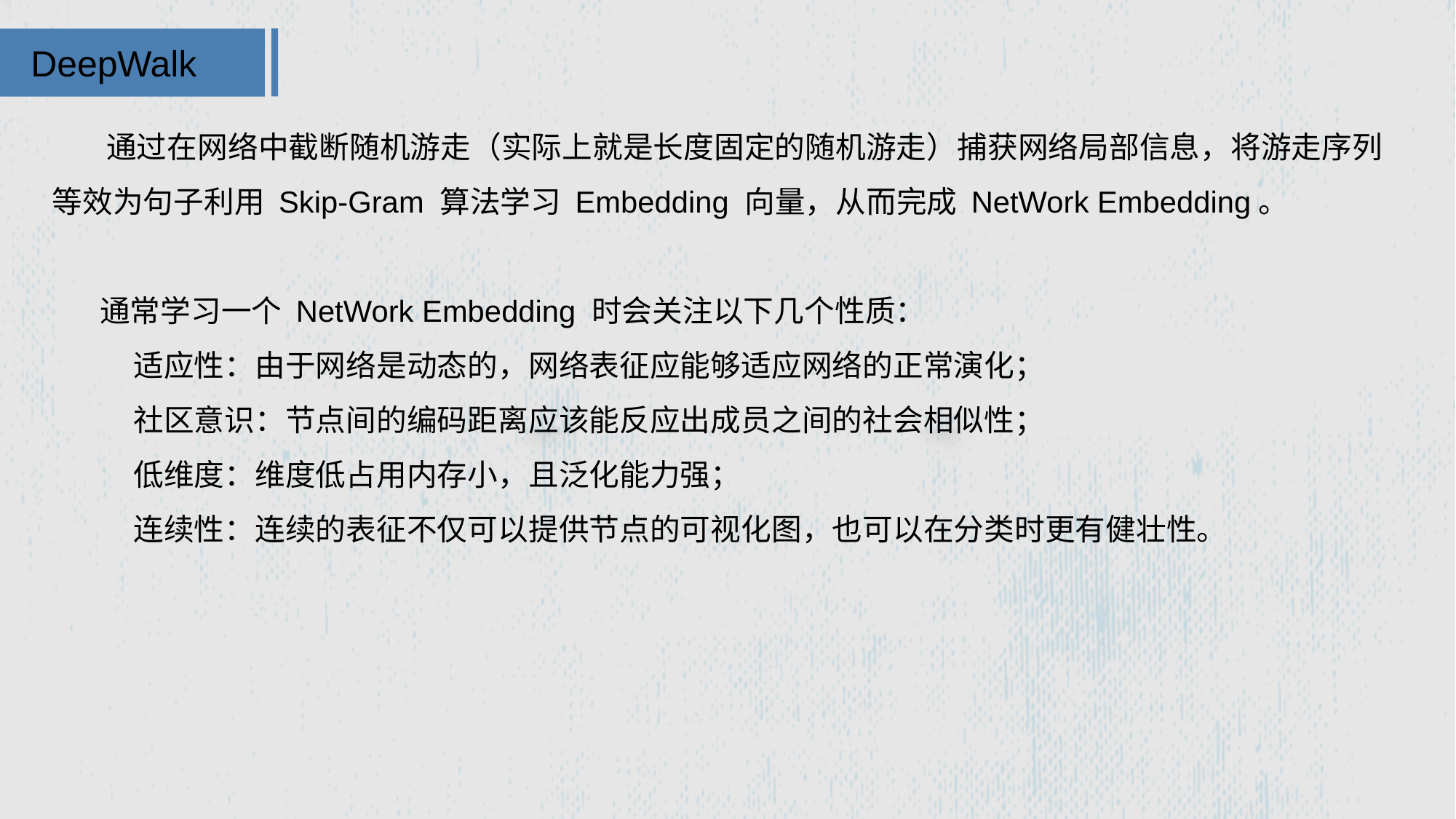

DeepWalk
       通过在网络中截断随机游走（实际上就是长度固定的随机游走）捕获网络局部信息，将游走序列等效为句子利用 Skip-Gram 算法学习 Embedding 向量，从而完成 NetWork Embedding。

      通常学习一个 NetWork Embedding 时会关注以下几个性质：
           适应性：由于网络是动态的，网络表征应能够适应网络的正常演化；
           社区意识：节点间的编码距离应该能反应出成员之间的社会相似性；
           低维度：维度低占用内存小，且泛化能力强；
           连续性：连续的表征不仅可以提供节点的可视化图，也可以在分类时更有健壮性。